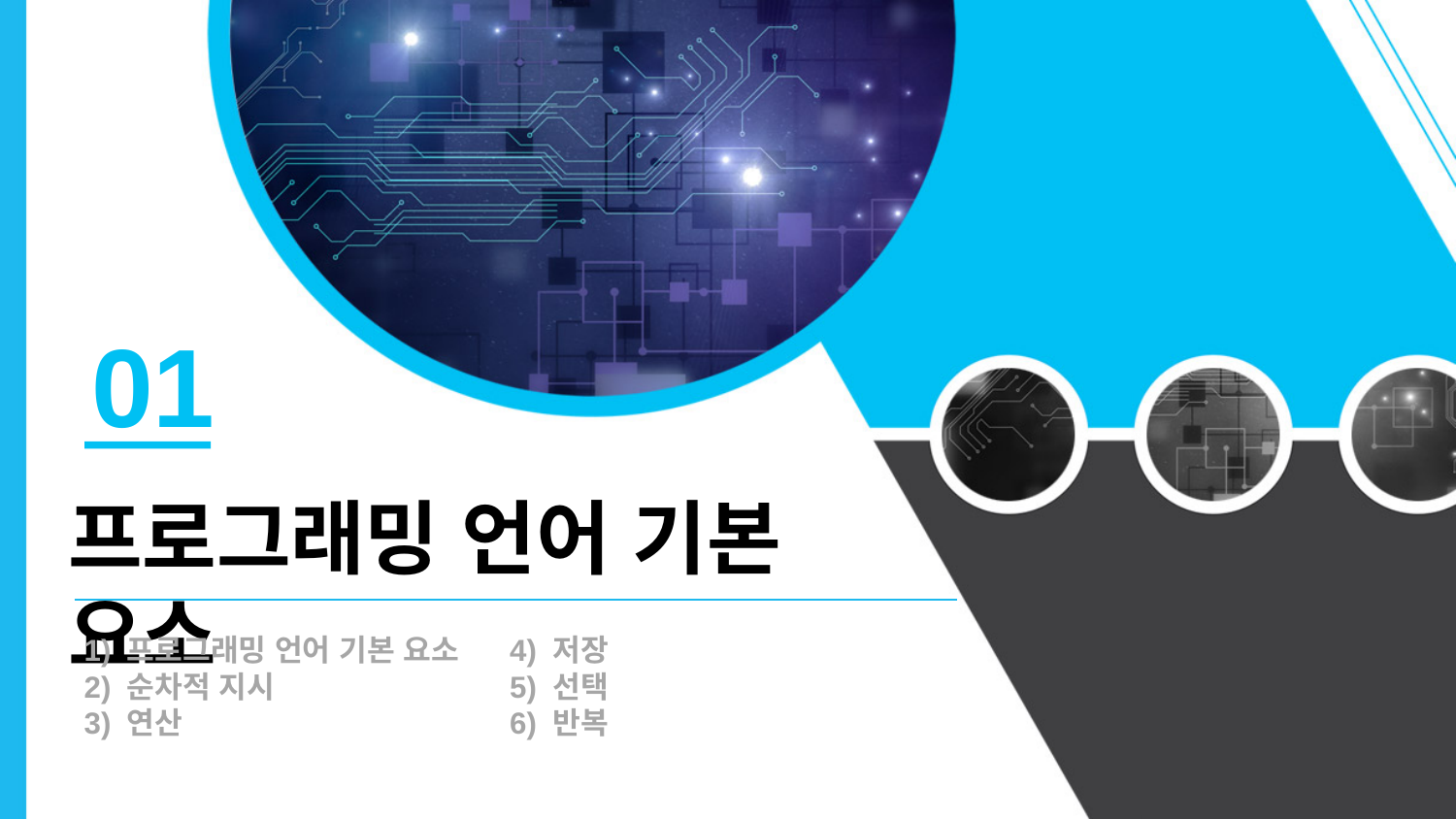

01

프로그래밍 언어 기본 요소
1) 프로그래밍 언어 기본 요소
2) 순차적 지시
3) 연산

4) 저장
5) 선택
6) 반복